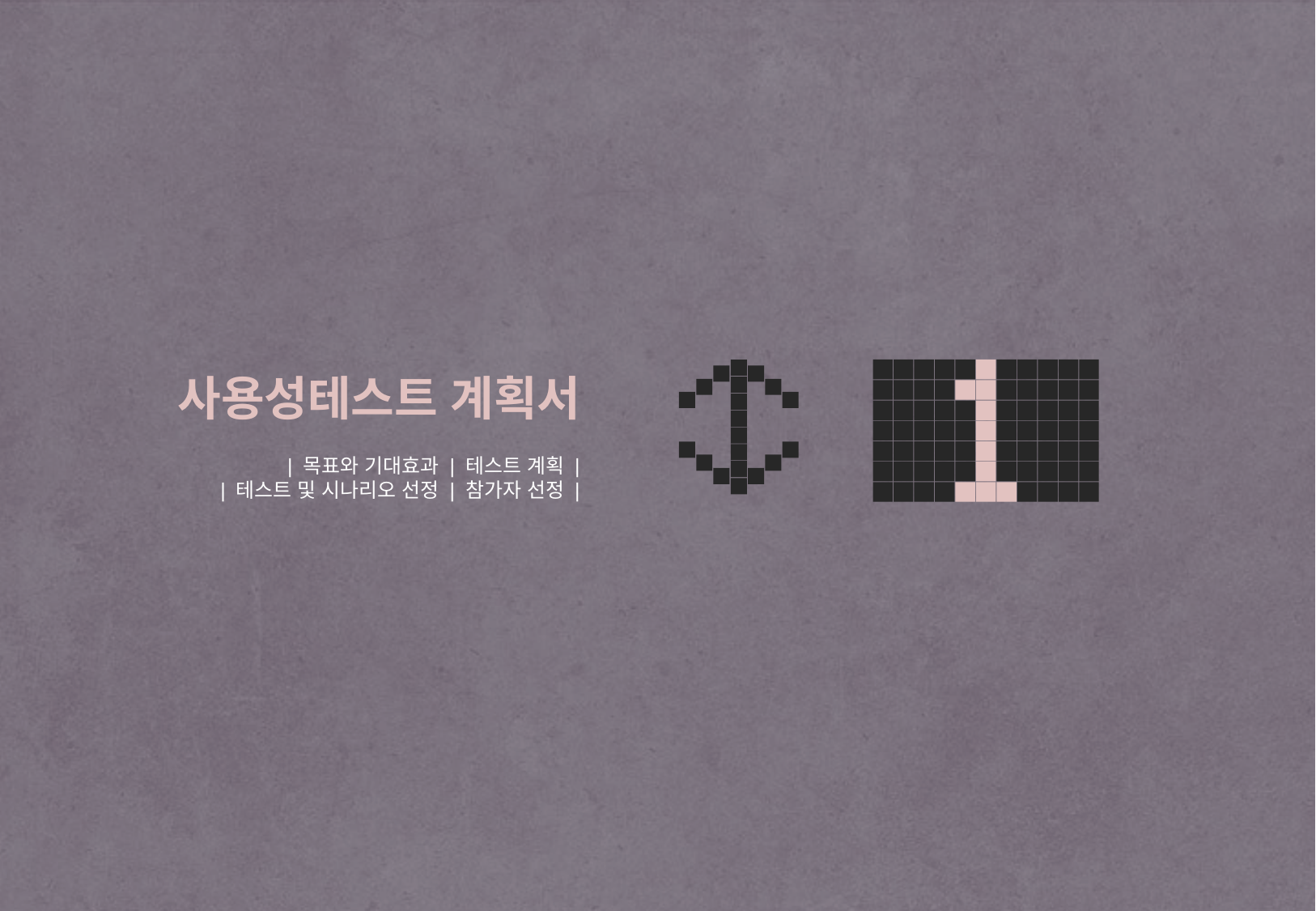

사용성테스트 계획서

| 목표와 기대효과 | 테스트 계획 |
| 테스트 및 시나리오 선정 | 참가자 선정 |